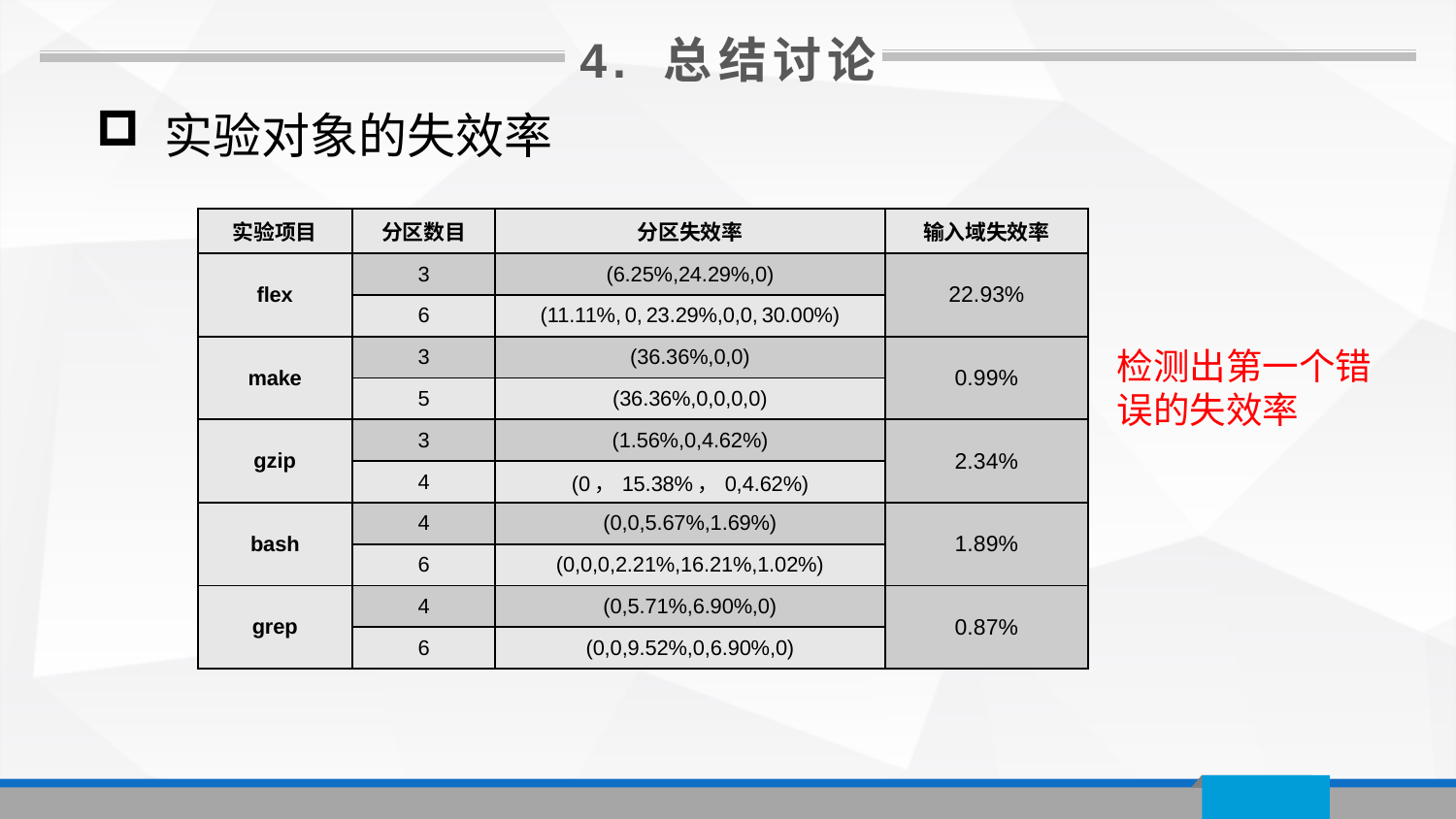

4. 总结讨论

 实验对象的失效率
| 实验项目 | 分区数目 | 分区失效率 | 输入域失效率 |
| --- | --- | --- | --- |
| flex | 3 | (6.25%,24.29%,0) | 22.93% |
|  | 6 | (11.11%, 0, 23.29%,0,0, 30.00%) |  |
| make | 3 | (36.36%,0,0) | 0.99% |
|  | 5 | (36.36%,0,0,0,0) |  |
| gzip | 3 | (1.56%,0,4.62%) | 2.34% |
|  | 4 | (0，15.38%，0,4.62%) |  |
| bash | 4 | (0,0,5.67%,1.69%) | 1.89% |
|  | 6 | (0,0,0,2.21%,16.21%,1.02%) |  |
| grep | 4 | (0,5.71%,6.90%,0) | 0.87% |
|  | 6 | (0,0,9.52%,0,6.90%,0) |  |

检测出第一个错误的失效率